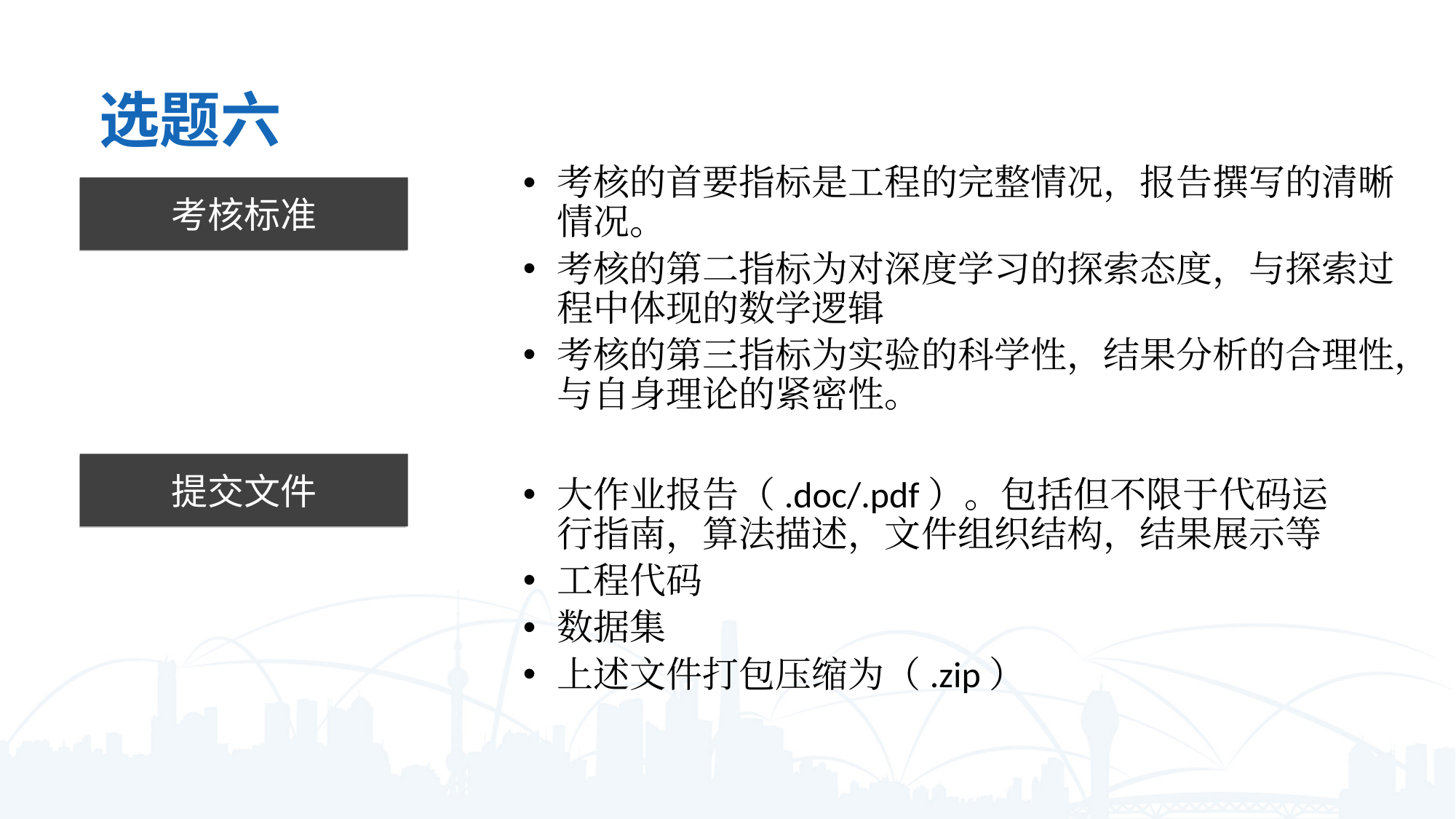

选题六
考核的首要指标是工程的完整情况，报告撰写的清晰情况。
考核的第二指标为对深度学习的探索态度，与探索过程中体现的数学逻辑
考核的第三指标为实验的科学性，结果分析的合理性，与自身理论的紧密性。
考核标准
提交文件
大作业报告（.doc/.pdf）。包括但不限于代码运行指南，算法描述，文件组织结构，结果展示等
工程代码
数据集
上述文件打包压缩为（.zip）